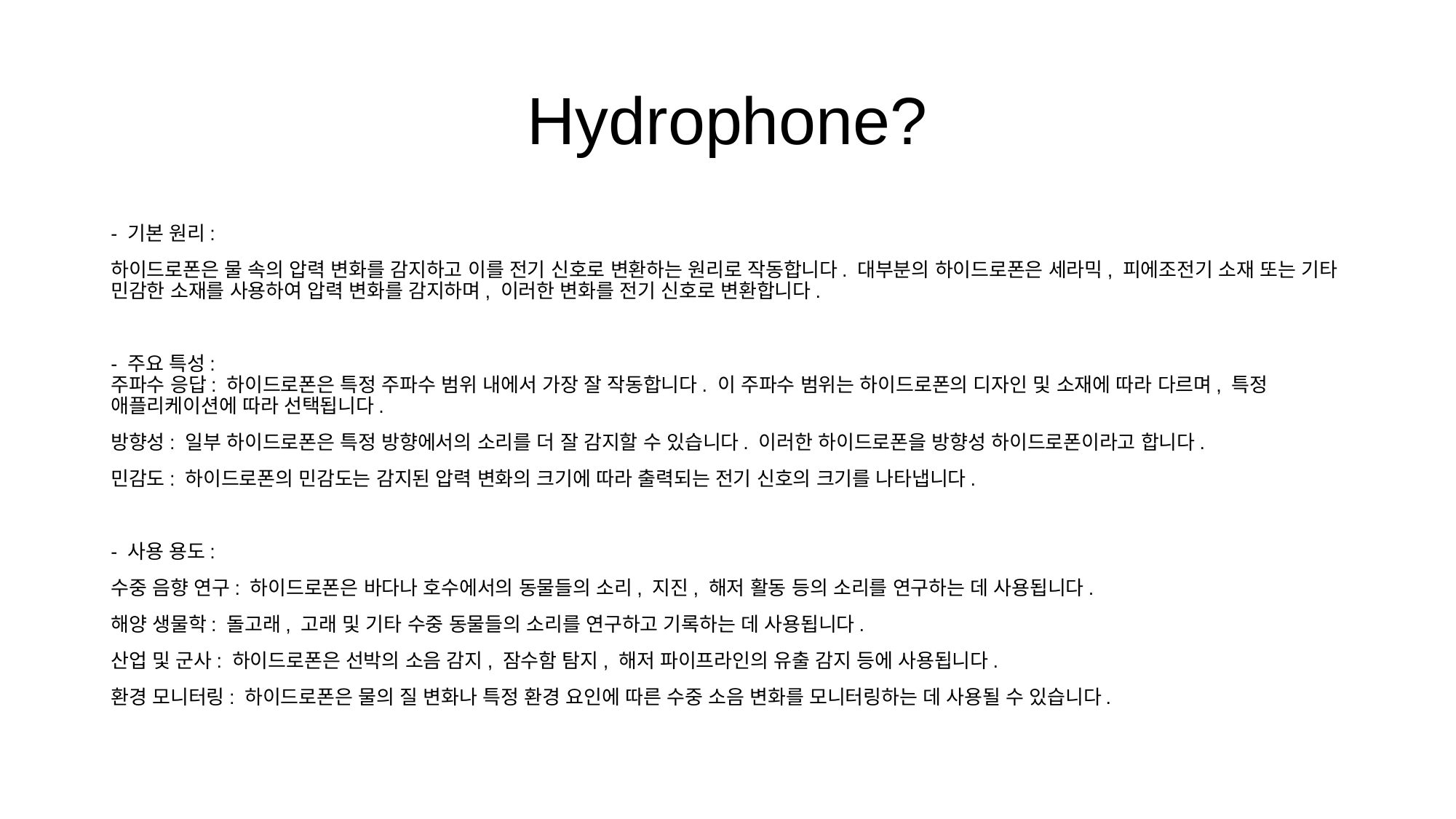

# Hydrophone?
- 기본 원리:
하이드로폰은 물 속의 압력 변화를 감지하고 이를 전기 신호로 변환하는 원리로 작동합니다. 대부분의 하이드로폰은 세라믹, 피에조전기 소재 또는 기타 민감한 소재를 사용하여 압력 변화를 감지하며, 이러한 변화를 전기 신호로 변환합니다.

- 주요 특성:
주파수 응답: 하이드로폰은 특정 주파수 범위 내에서 가장 잘 작동합니다. 이 주파수 범위는 하이드로폰의 디자인 및 소재에 따라 다르며, 특정 애플리케이션에 따라 선택됩니다.
방향성: 일부 하이드로폰은 특정 방향에서의 소리를 더 잘 감지할 수 있습니다. 이러한 하이드로폰을 방향성 하이드로폰이라고 합니다.
민감도: 하이드로폰의 민감도는 감지된 압력 변화의 크기에 따라 출력되는 전기 신호의 크기를 나타냅니다.

- 사용 용도:
수중 음향 연구: 하이드로폰은 바다나 호수에서의 동물들의 소리, 지진, 해저 활동 등의 소리를 연구하는 데 사용됩니다.
해양 생물학: 돌고래, 고래 및 기타 수중 동물들의 소리를 연구하고 기록하는 데 사용됩니다.
산업 및 군사: 하이드로폰은 선박의 소음 감지, 잠수함 탐지, 해저 파이프라인의 유출 감지 등에 사용됩니다.
환경 모니터링: 하이드로폰은 물의 질 변화나 특정 환경 요인에 따른 수중 소음 변화를 모니터링하는 데 사용될 수 있습니다.